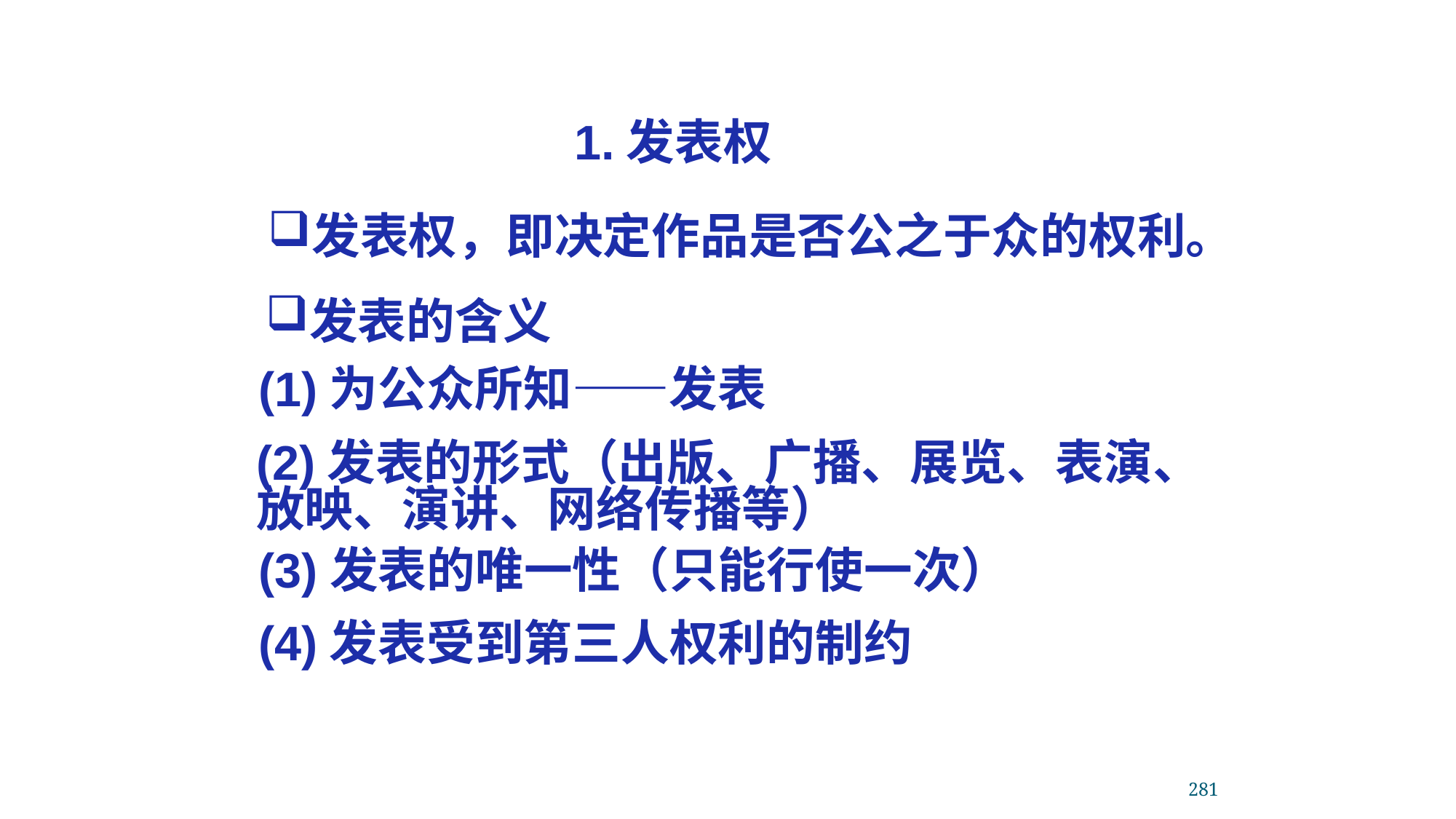

1.发表权
发表权，即决定作品是否公之于众的权利。
发表的含义
(1)为公众所知——发表
(2)发表的形式（出版、广播、展览、表演、放映、演讲、网络传播等）
(3)发表的唯一性（只能行使一次）
(4)发表受到第三人权利的制约
281